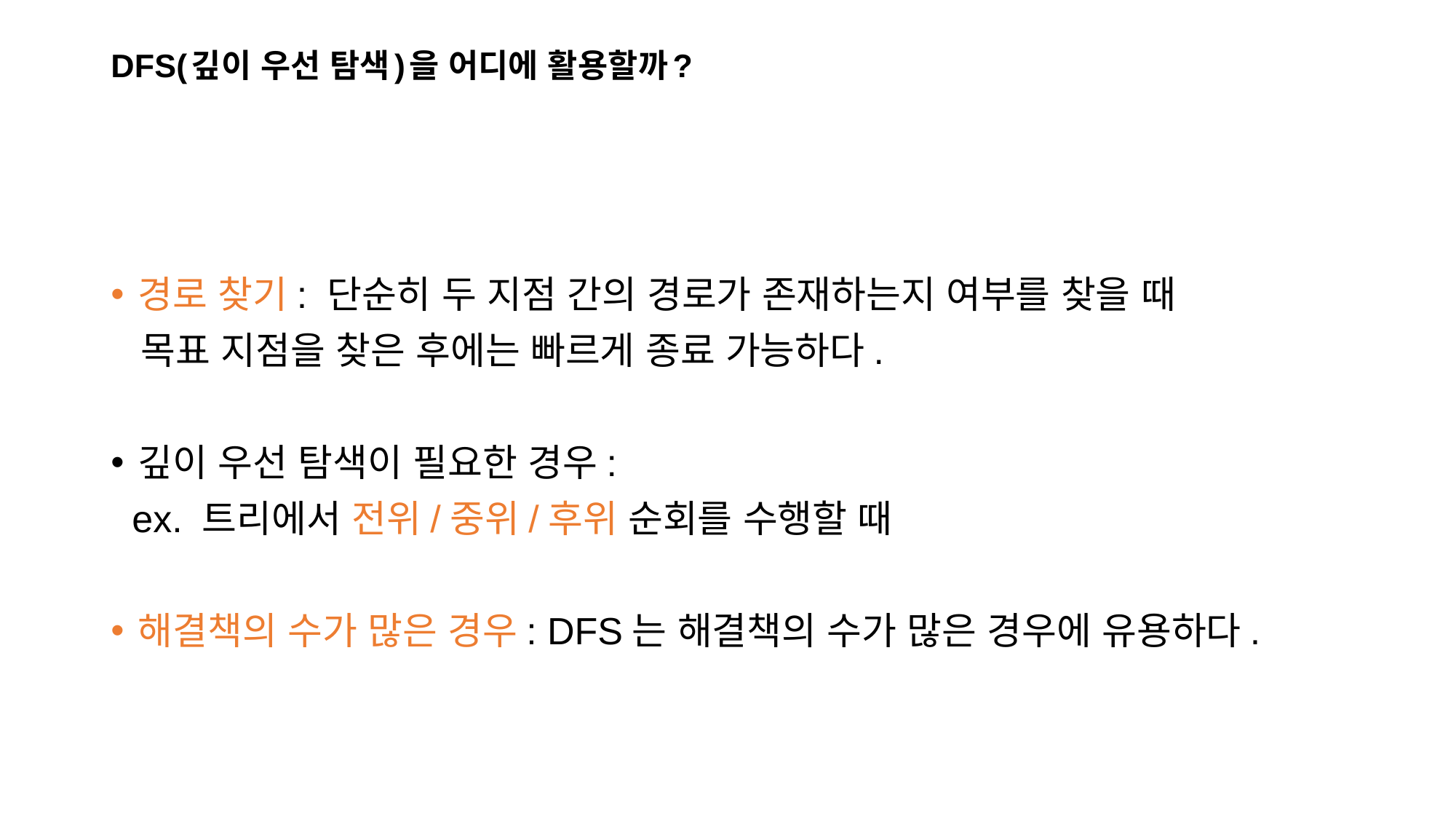

# DFS(깊이 우선 탐색)을 어디에 활용할까?
경로 찾기: 단순히 두 지점 간의 경로가 존재하는지 여부를 찾을 때
  목표 지점을 찾은 후에는 빠르게 종료 가능하다.

깊이 우선 탐색이 필요한 경우:
  ex. 트리에서 전위/중위/후위 순회를 수행할 때

해결책의 수가 많은 경우: DFS는 해결책의 수가 많은 경우에 유용하다.